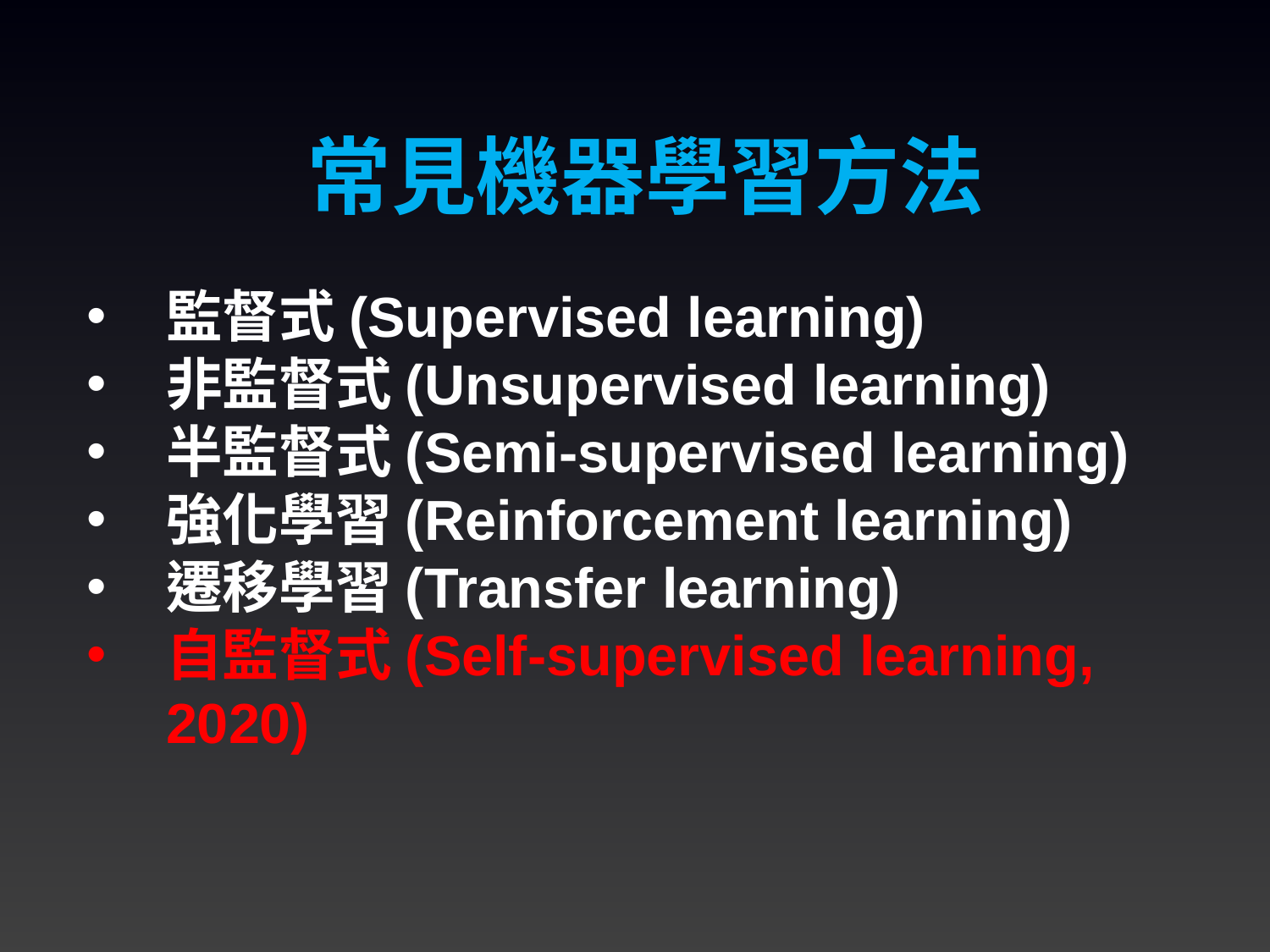

常見機器學習方法
監督式(Supervised learning)
非監督式(Unsupervised learning)
半監督式(Semi-supervised learning)
強化學習(Reinforcement learning)
遷移學習(Transfer learning)
自監督式(Self-supervised learning, 2020)